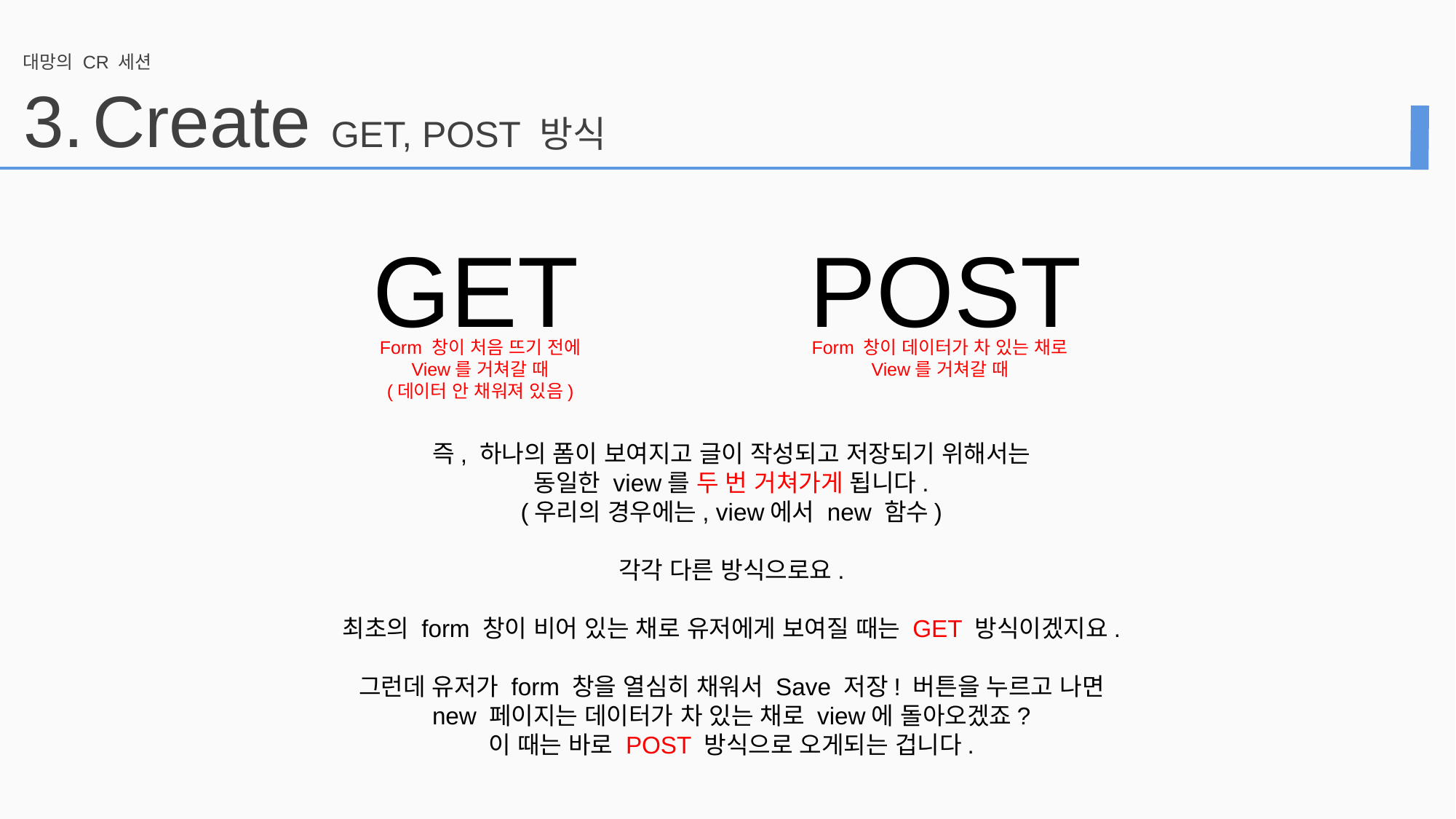

대망의 CR 세션
3.
Create GET, POST 방식
GET			POST
Form 창이 처음 뜨기 전에
View를 거쳐갈 때
(데이터 안 채워져 있음)
Form 창이 데이터가 차 있는 채로
View를 거쳐갈 때
즉, 하나의 폼이 보여지고 글이 작성되고 저장되기 위해서는
동일한 view를 두 번 거쳐가게 됩니다.
(우리의 경우에는, view에서 new 함수)

각각 다른 방식으로요.

최초의 form 창이 비어 있는 채로 유저에게 보여질 때는 GET 방식이겠지요.

그런데 유저가 form 창을 열심히 채워서 Save 저장! 버튼을 누르고 나면
new 페이지는 데이터가 차 있는 채로 view에 돌아오겠죠?
이 때는 바로 POST 방식으로 오게되는 겁니다.